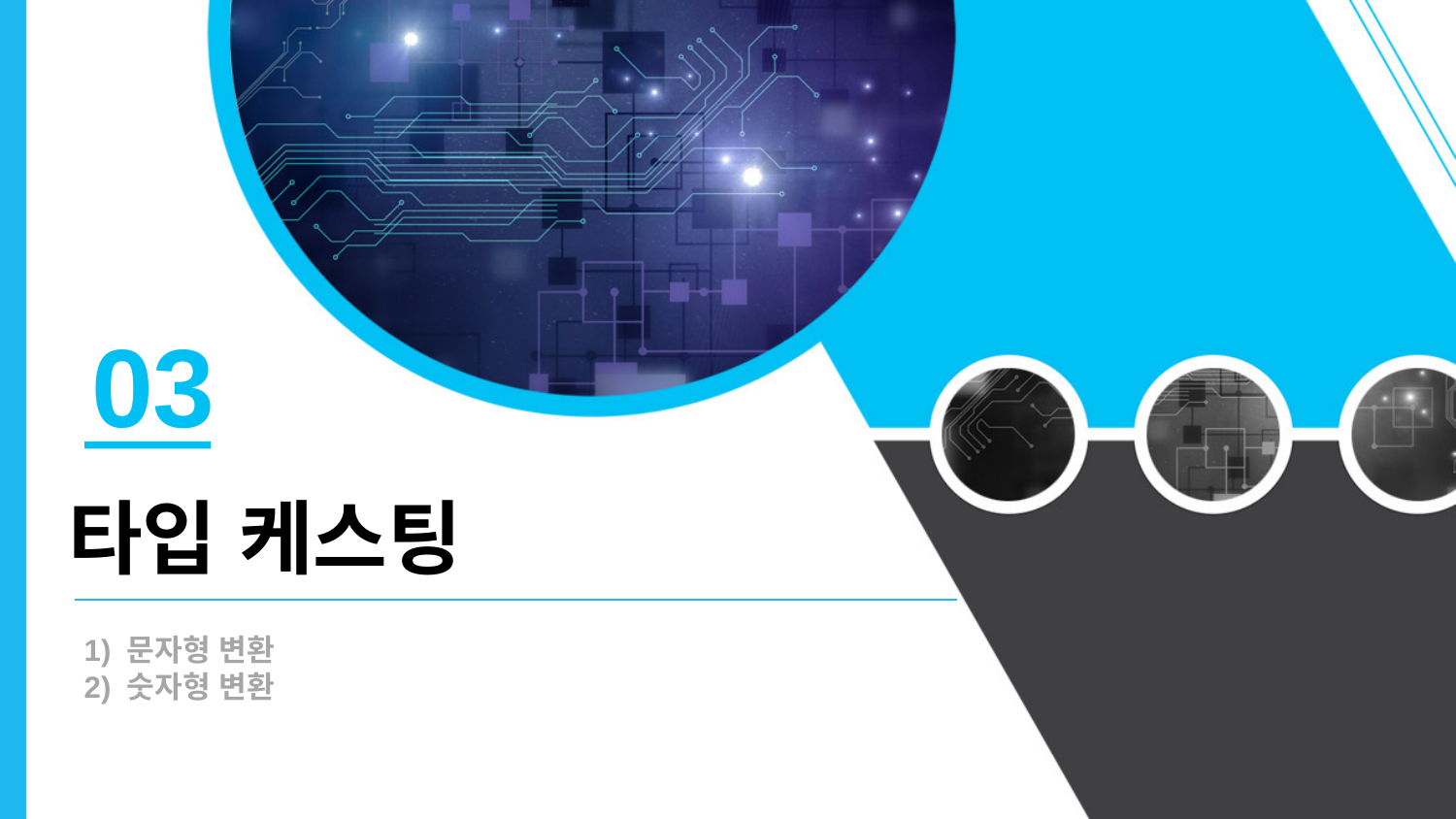

03

타입 케스팅
1) 문자형 변환
2) 숫자형 변환